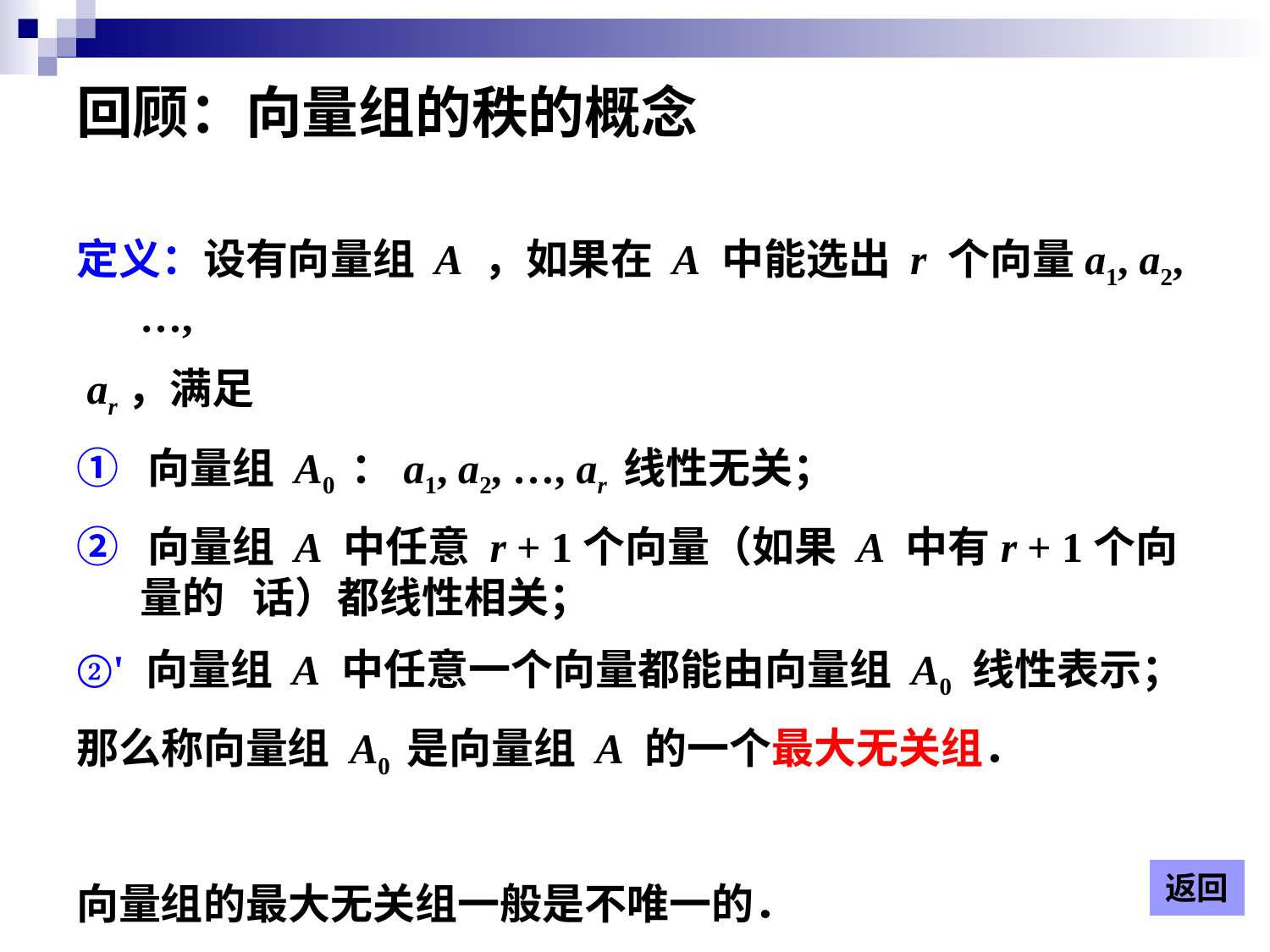

# 回顾：向量组的秩的概念
定义：设有向量组 A ，如果在 A 中能选出 r 个向量a1, a2, …,
 ar，满足
①  向量组 A0 ：a1, a2, …, ar 线性无关；
②  向量组 A 中任意 r + 1个向量（如果 A 中有r + 1个向量的   话）都线性相关；
②' 向量组 A 中任意一个向量都能由向量组 A0 线性表示；
那么称向量组 A0 是向量组 A 的一个最大无关组．

向量组的最大无关组一般是不唯一的．
返回